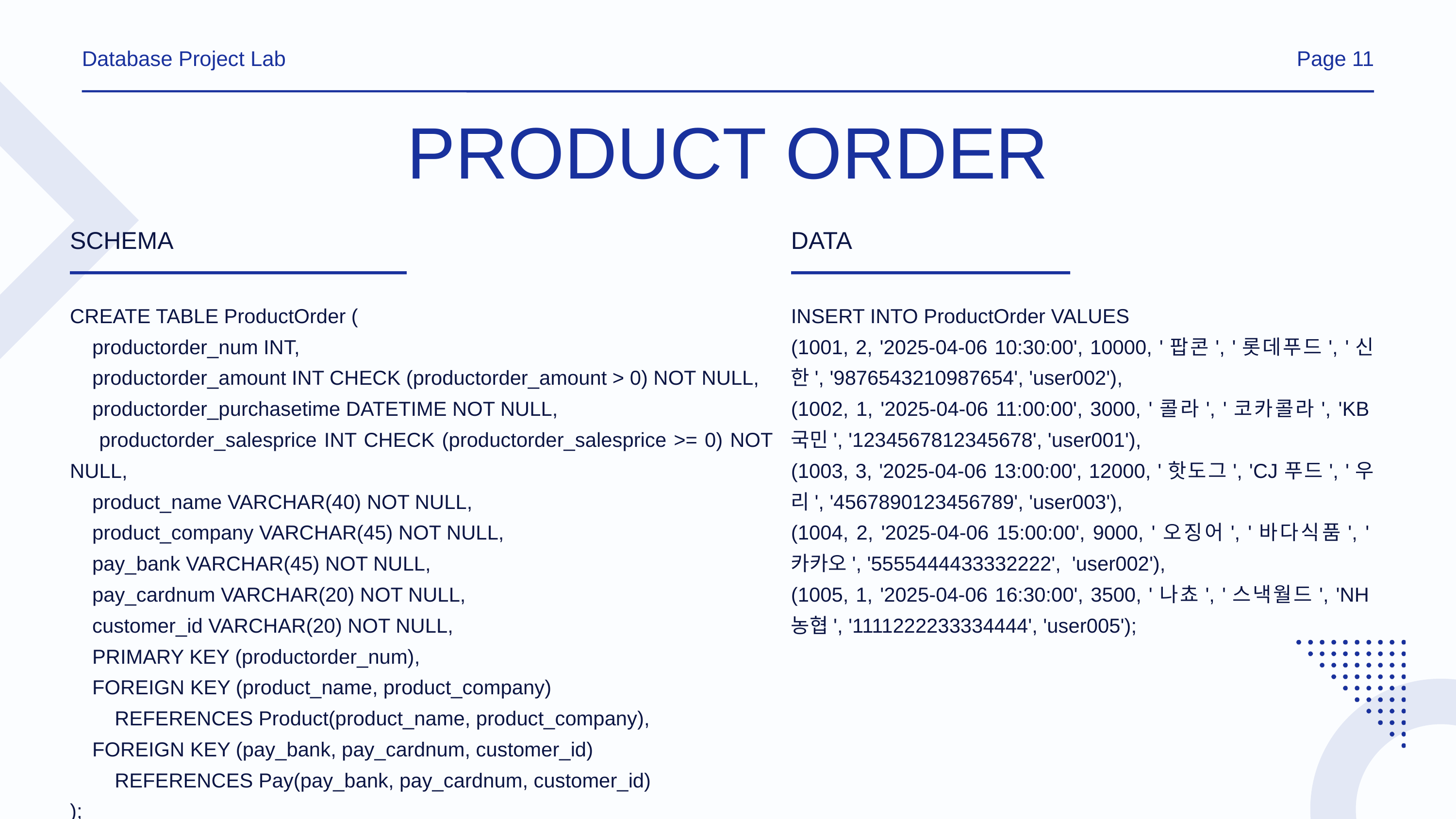

Database Project Lab
Page 11

PRODUCT ORDER
SCHEMA

CREATE TABLE ProductOrder (
    productorder_num INT,
    productorder_amount INT CHECK (productorder_amount > 0) NOT NULL,
    productorder_purchasetime DATETIME NOT NULL,
    productorder_salesprice INT CHECK (productorder_salesprice >= 0) NOT NULL,
    product_name VARCHAR(40) NOT NULL,
    product_company VARCHAR(45) NOT NULL,
    pay_bank VARCHAR(45) NOT NULL,
    pay_cardnum VARCHAR(20) NOT NULL,
    customer_id VARCHAR(20) NOT NULL,
    PRIMARY KEY (productorder_num),
    FOREIGN KEY (product_name, product_company)
        REFERENCES Product(product_name, product_company),
    FOREIGN KEY (pay_bank, pay_cardnum, customer_id)
        REFERENCES Pay(pay_bank, pay_cardnum, customer_id)
);
DATA

INSERT INTO ProductOrder VALUES
(1001, 2, '2025-04-06 10:30:00', 10000, '팝콘', '롯데푸드', '신한', '9876543210987654', 'user002'),
(1002, 1, '2025-04-06 11:00:00', 3000, '콜라', '코카콜라', 'KB국민', '1234567812345678', 'user001'),
(1003, 3, '2025-04-06 13:00:00', 12000, '핫도그', 'CJ푸드', '우리', '4567890123456789', 'user003'),
(1004, 2, '2025-04-06 15:00:00', 9000, '오징어', '바다식품', '카카오', '5555444433332222',  'user002'),
(1005, 1, '2025-04-06 16:30:00', 3500, '나쵸', '스낵월드', 'NH농협', '1111222233334444', 'user005');